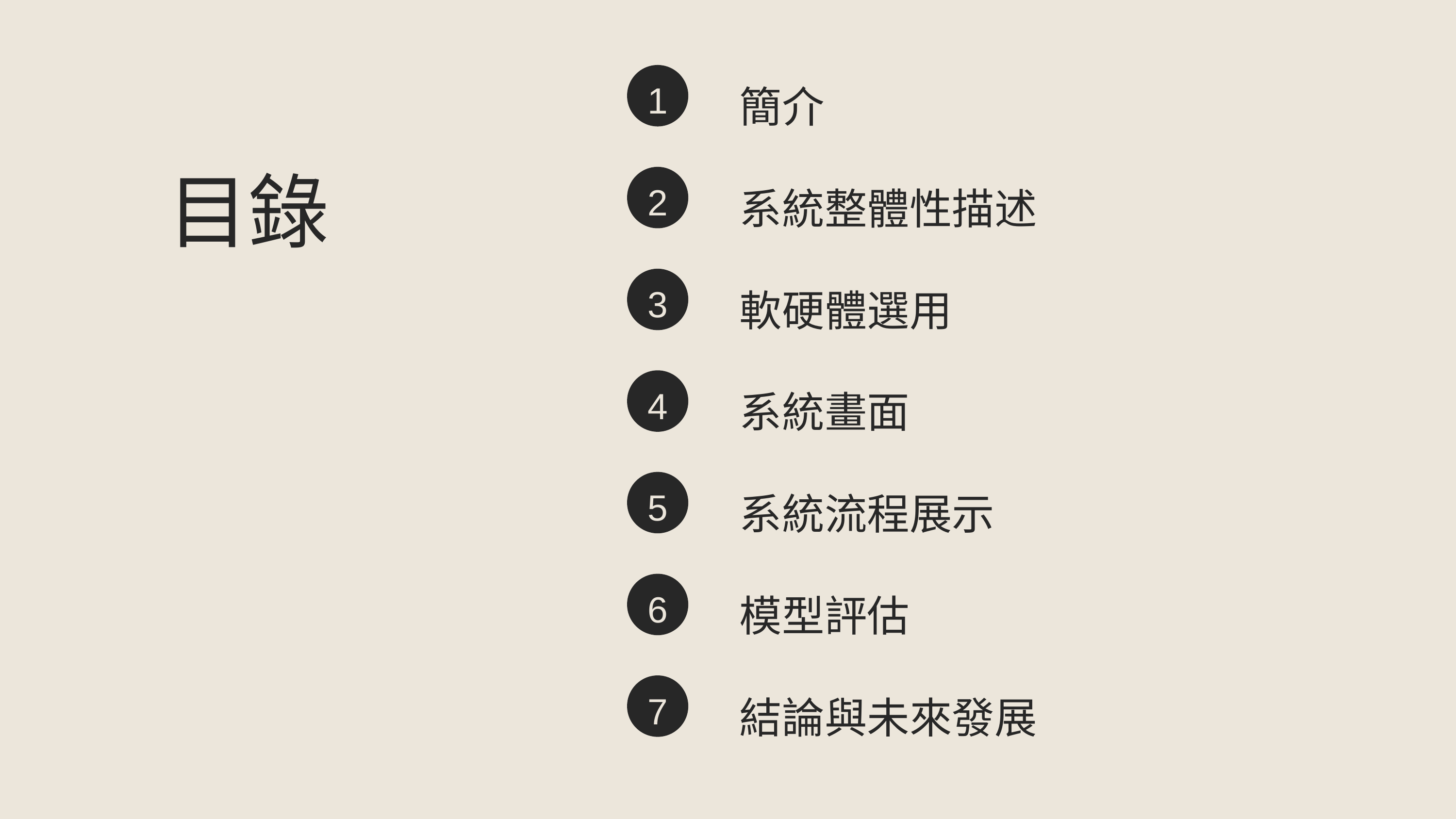

簡介
1

系統整體性描述
目錄
2

軟硬體選用
3

系統畫面
4

系統流程展示
5

模型評估
6

結論與未來發展
7